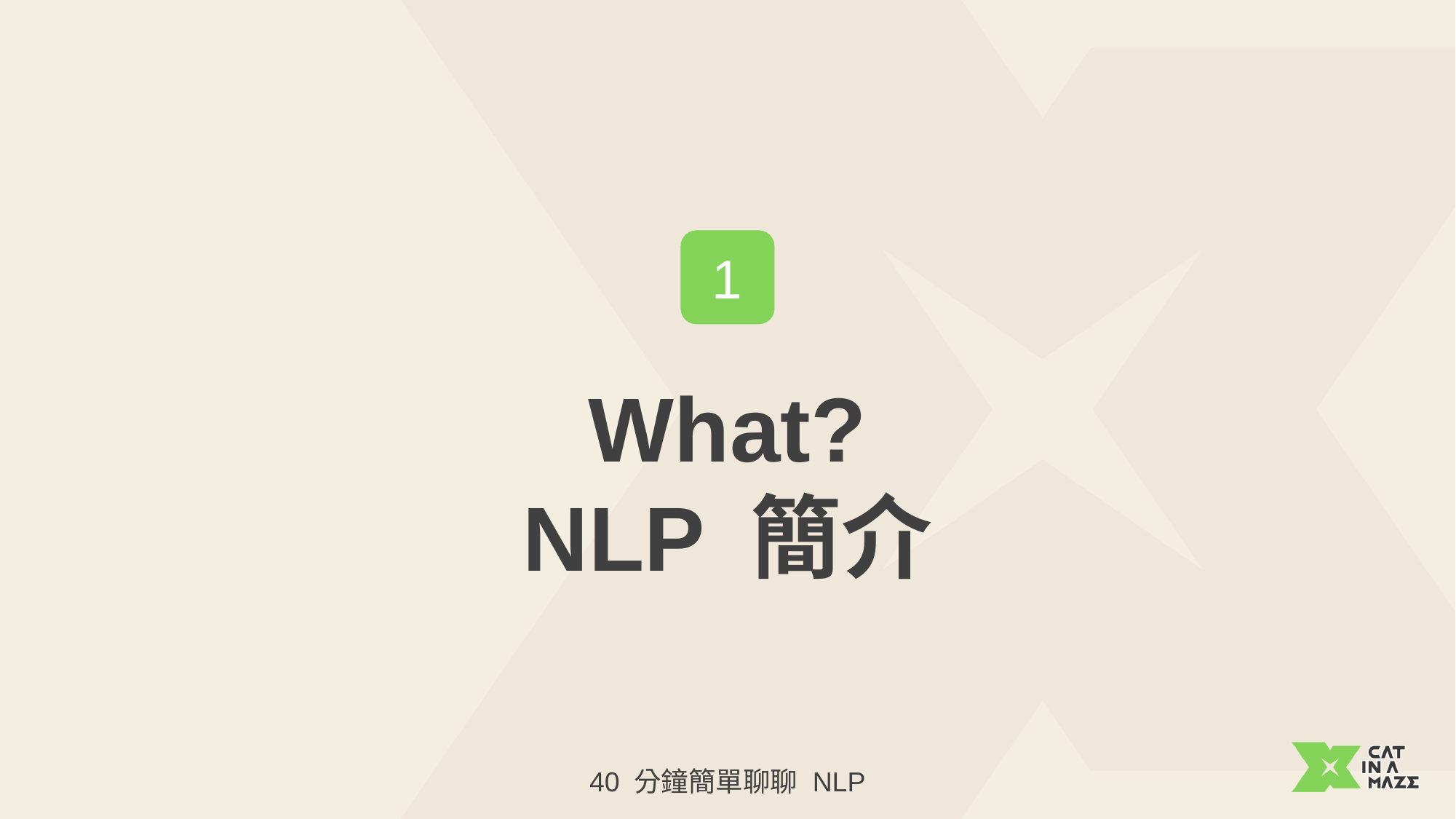

1
What?
NLP 簡介
40 分鐘簡單聊聊 NLP